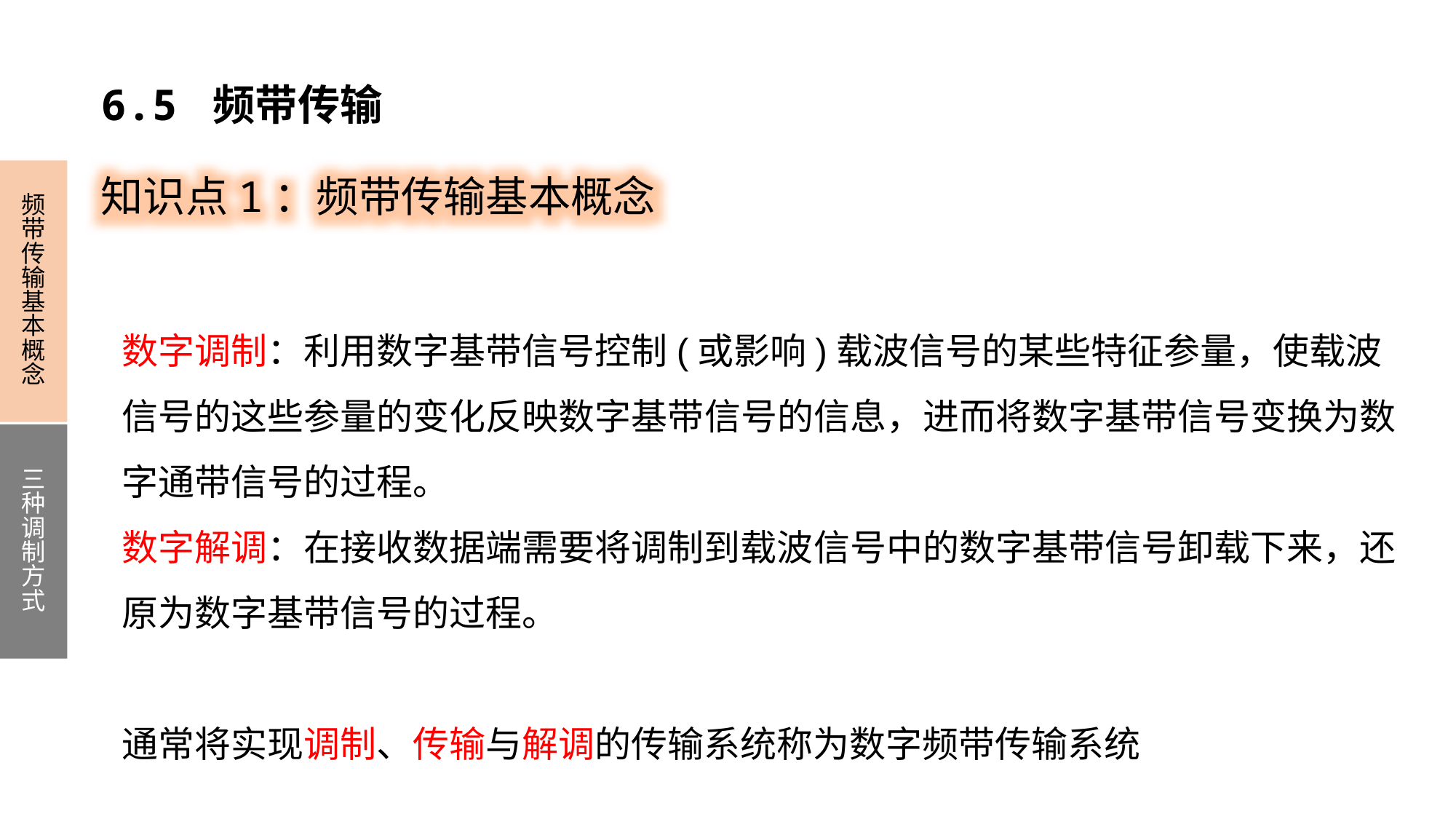

6.5 频带传输
知识点1：频带传输基本概念
频带传输基本概念
三种调制方式
数字调制：利用数字基带信号控制(或影响)载波信号的某些特征参量，使载波信号的这些参量的变化反映数字基带信号的信息，进而将数字基带信号变换为数字通带信号的过程。
数字解调：在接收数据端需要将调制到载波信号中的数字基带信号卸载下来，还原为数字基带信号的过程。

通常将实现调制、传输与解调的传输系统称为数字频带传输系统